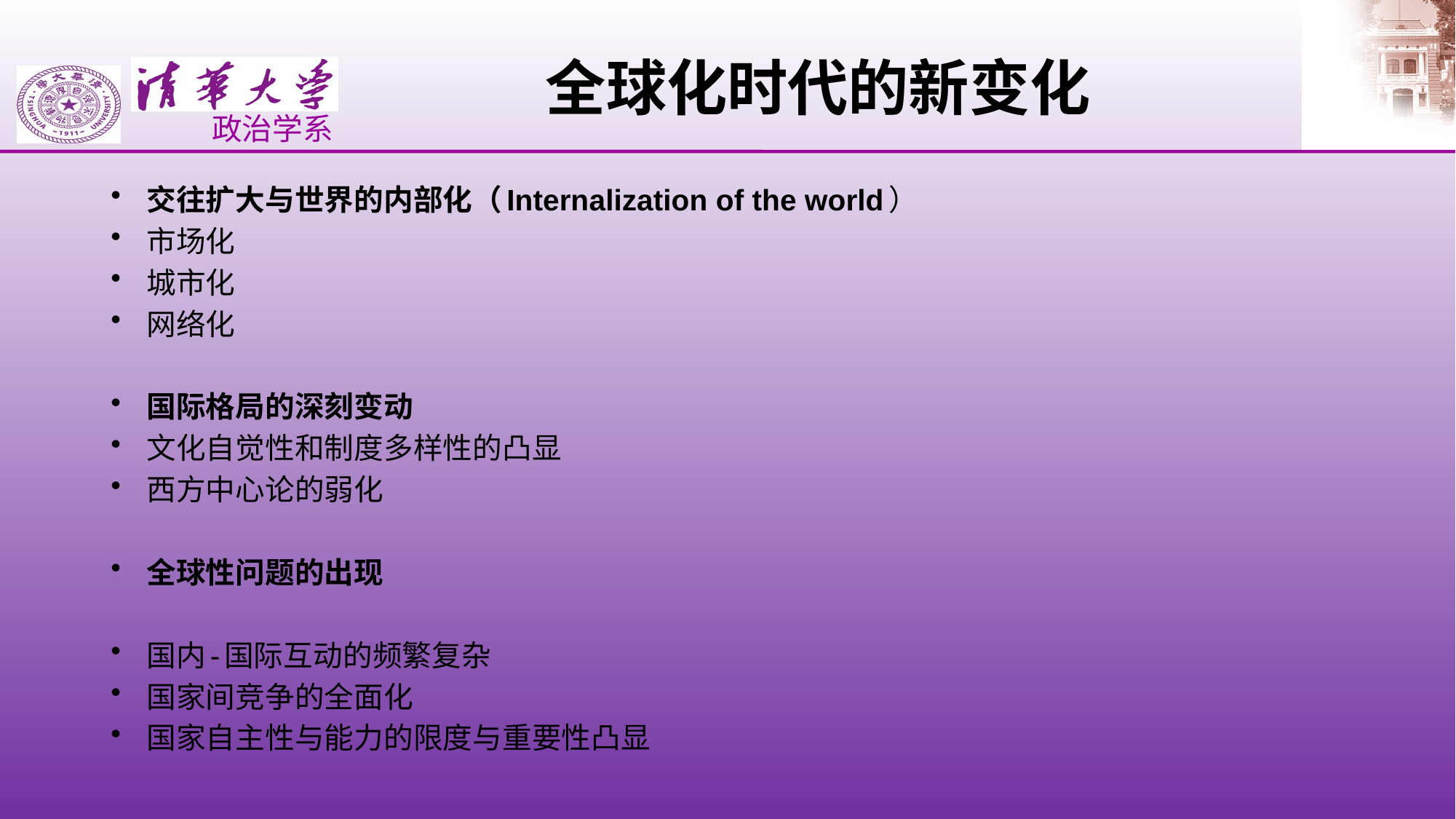

# 全球化时代的新变化
交往扩大与世界的内部化（Internalization of the world）
市场化
城市化
网络化

国际格局的深刻变动
文化自觉性和制度多样性的凸显
西方中心论的弱化

全球性问题的出现

国内-国际互动的频繁复杂
国家间竞争的全面化
国家自主性与能力的限度与重要性凸显